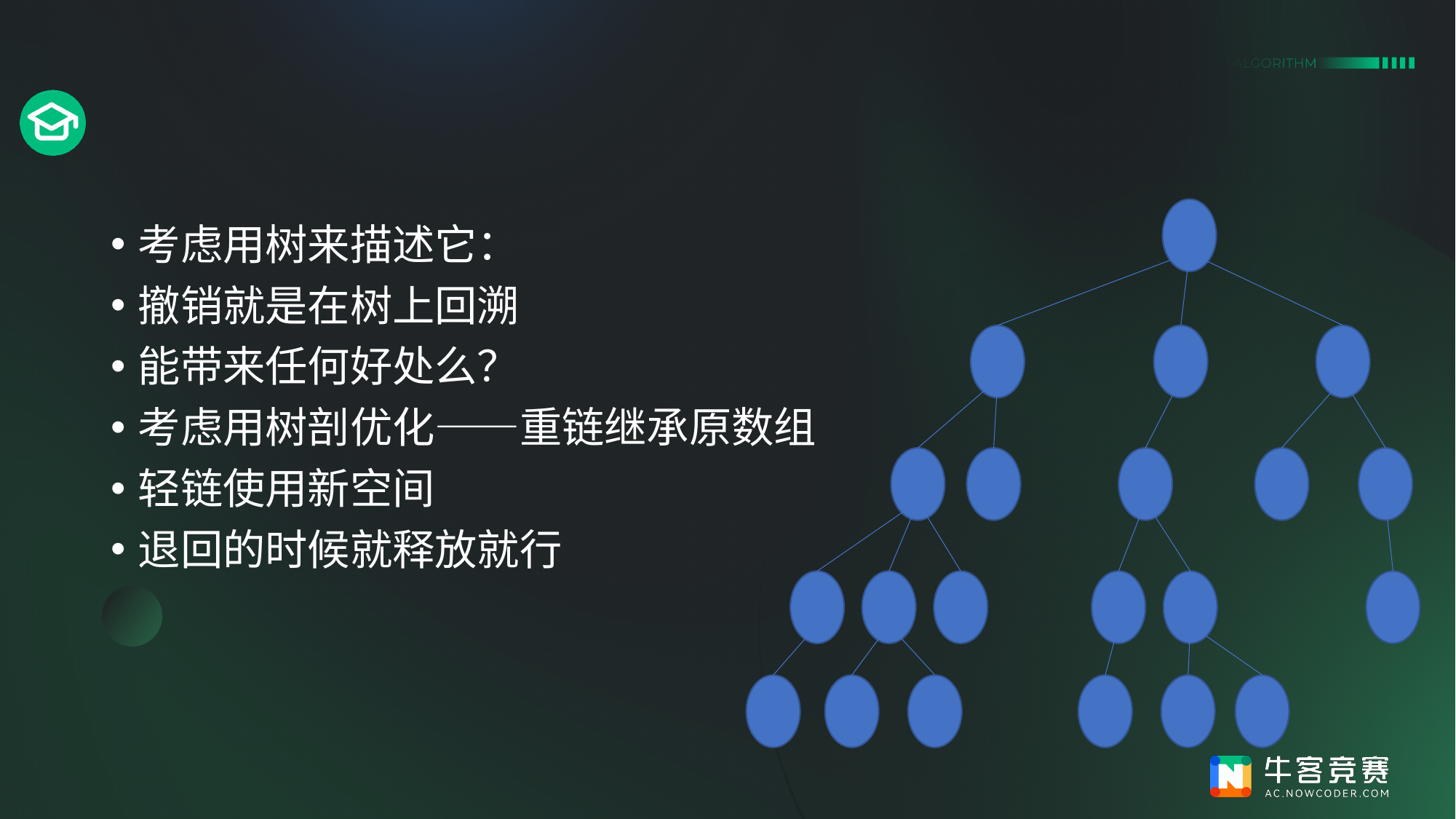

#

考虑用树来描述它：
撤销就是在树上回溯
能带来任何好处么？
考虑用树剖优化——重链继承原数组
轻链使用新空间
退回的时候就释放就行